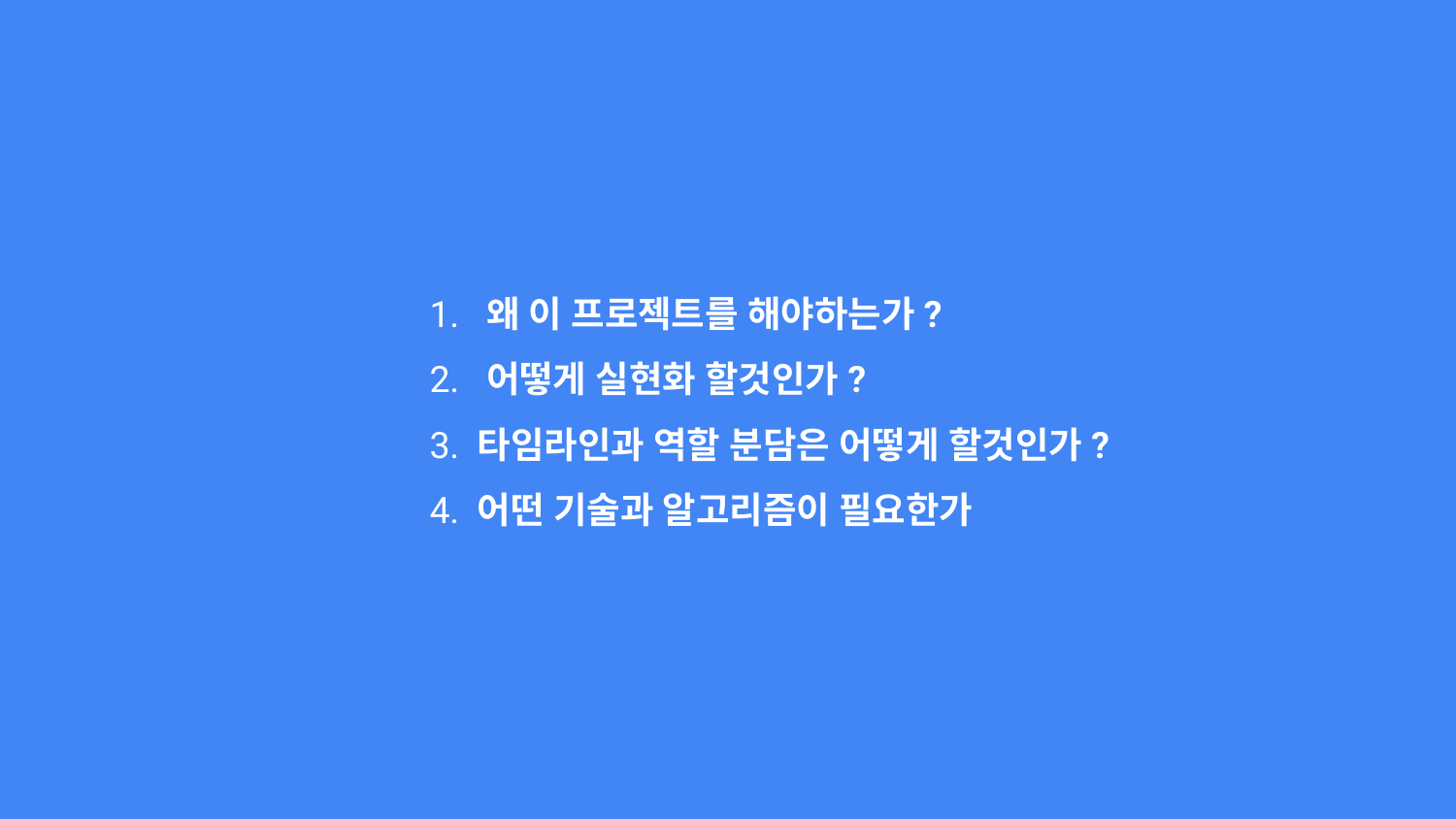

1.  왜 이 프로젝트를 해야하는가?

2.  어떻게 실현화 할것인가?

3. 타임라인과 역할 분담은 어떻게 할것인가?

4. 어떤 기술과 알고리즘이 필요한가